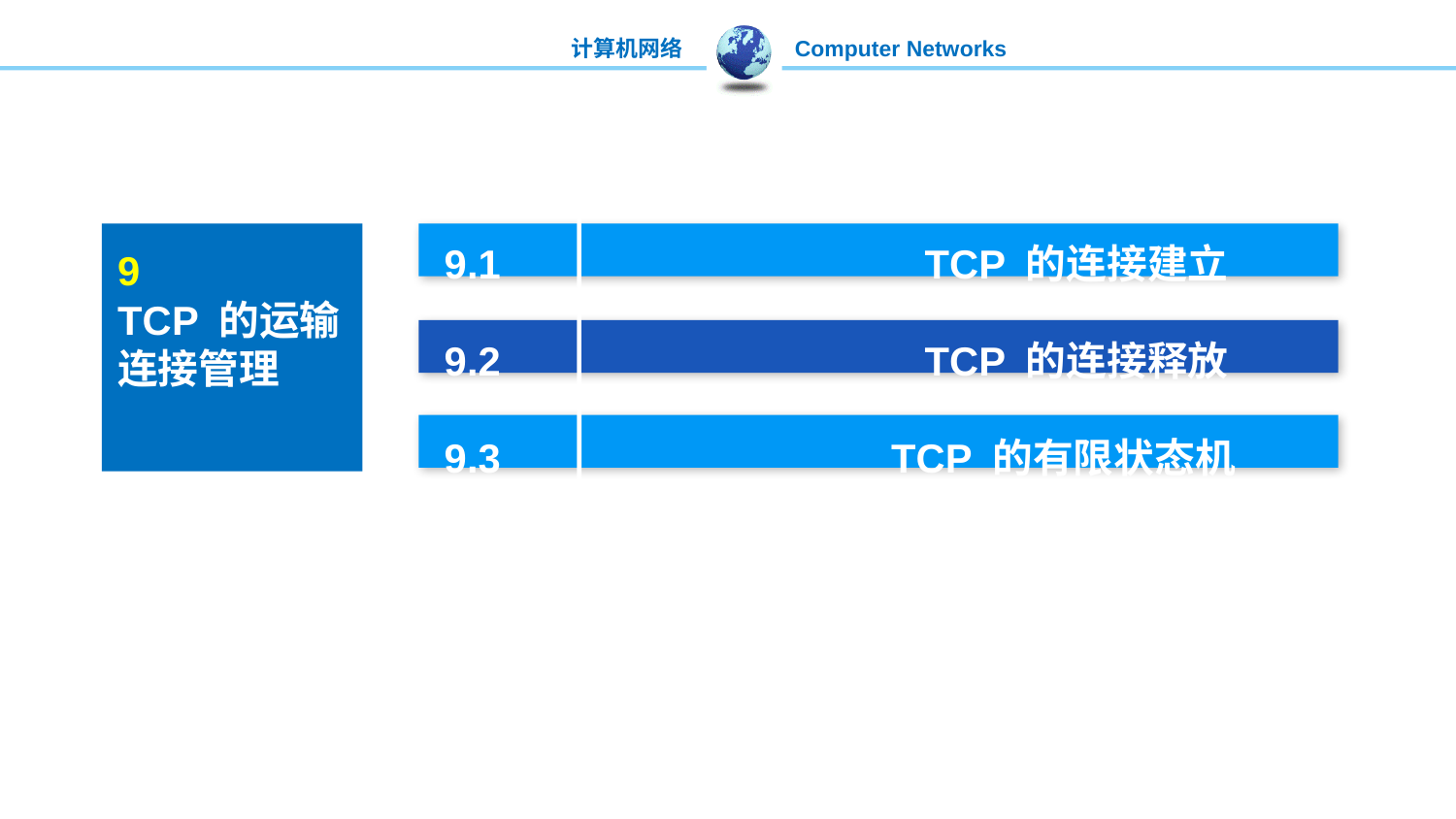

9.1                                      TCP 的连接建立
9.2                                      TCP 的连接释放
9.3                                   TCP 的有限状态机

9
TCP 的运输连接管理